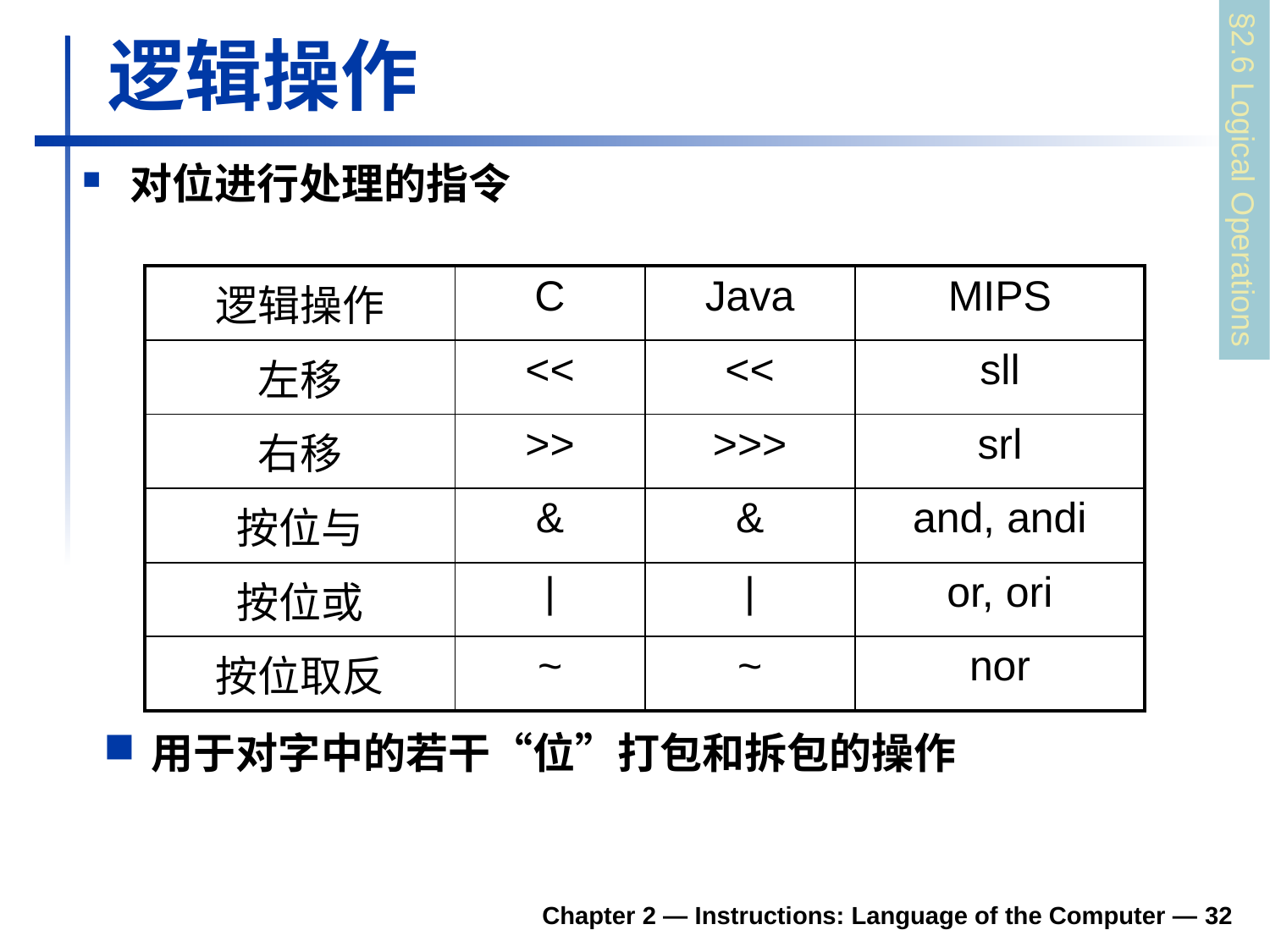

# 逻辑操作
§2.6 Logical Operations
对位进行处理的指令
| 逻辑操作 | C | Java | MIPS |
| --- | --- | --- | --- |
| 左移 | << | << | sll |
| 右移 | >> | >>> | srl |
| 按位与 | & | & | and, andi |
| 按位或 | | | | | or, ori |
| 按位取反 | ~ | ~ | nor |
用于对字中的若干“位”打包和拆包的操作
Chapter 2 — Instructions: Language of the Computer — 32